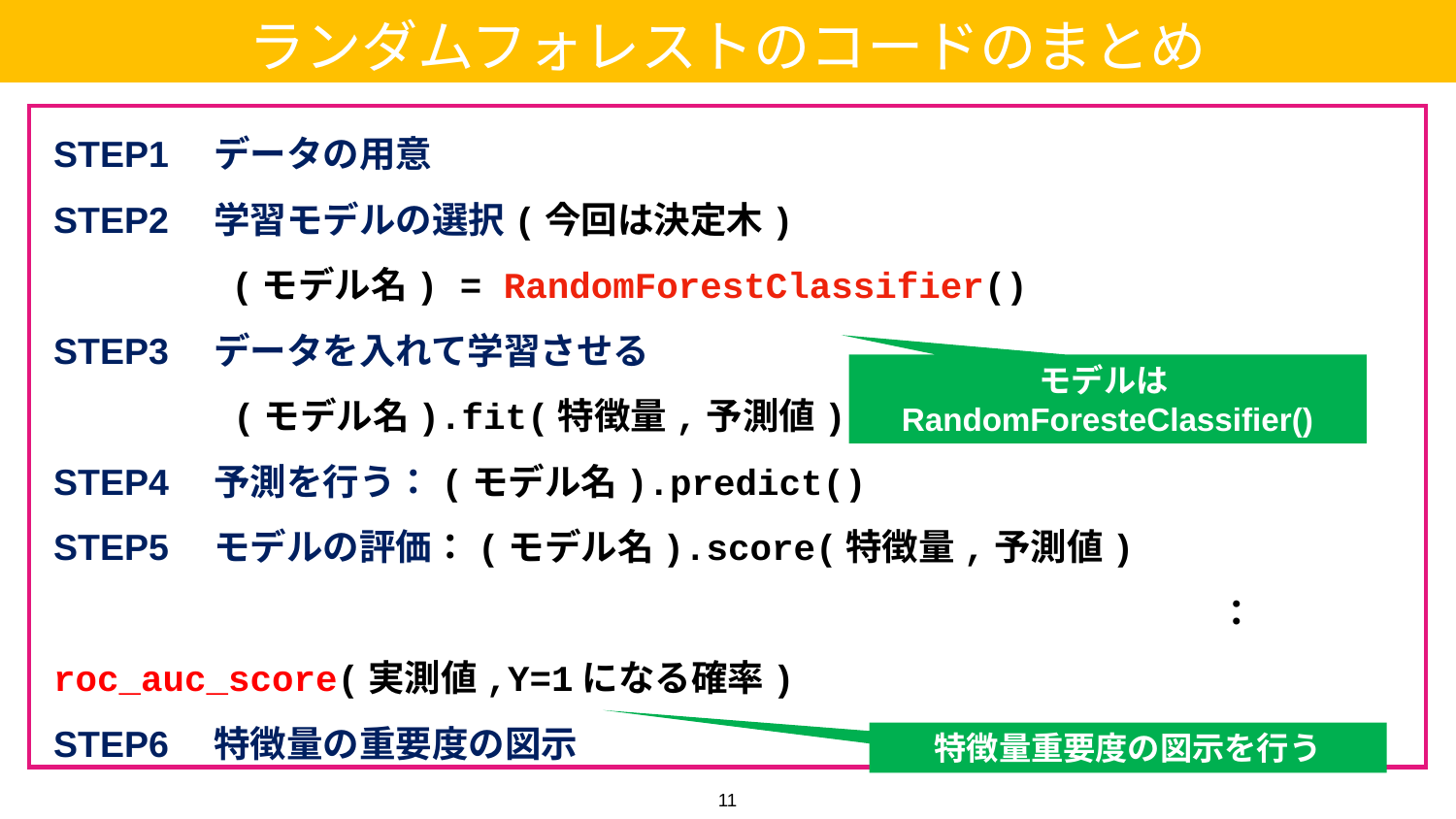

ランダムフォレストのコードのまとめ
STEP1　データの用意
STEP2　学習モデルの選択(今回は決定木)
  (モデル名) = RandomForestClassifier()
STEP3　データを入れて学習させる
 　　　　 (モデル名).fit(特徴量,予測値)
STEP4　予測を行う：(モデル名).predict()
STEP5　モデルの評価：(モデル名).score(特徴量,予測値)
 								：roc_auc_score(実測値,Y=1になる確率)
STEP6　特徴量の重要度の図示
モデルはRandomForesteClassifier()
特徴量重要度の図示を行う
11